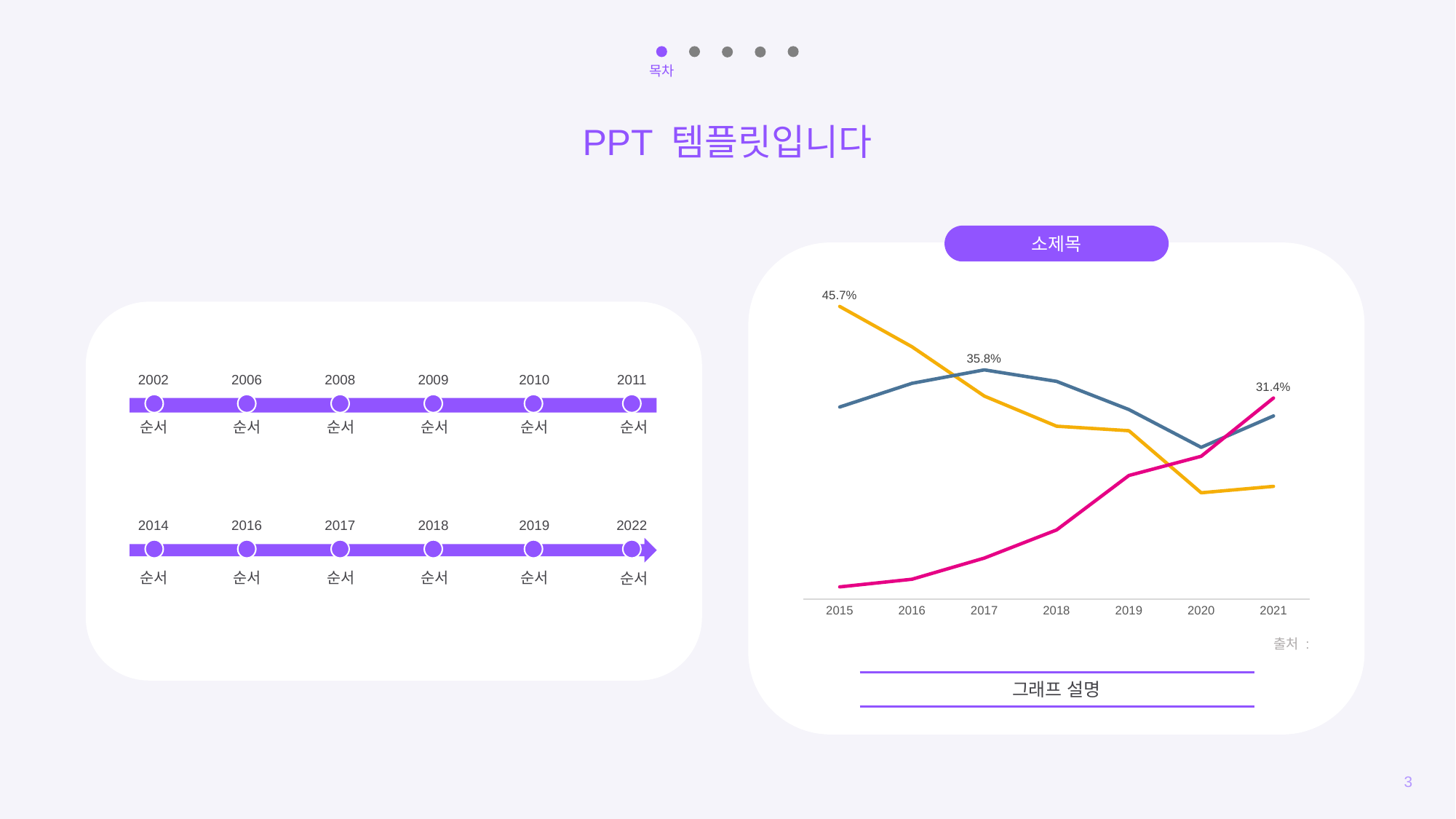

목차
PPT 템플릿입니다
소제목

### Chart

| Category | 카카오스토리 | 페이스북 | 인스타그램 |
|---|---|---|---|
| 2015 | 45.7 | 30.0 | 1.9 |
| 2016 | 39.4 | 33.7 | 3.1 |
| 2017 | 31.7 | 35.8 | 6.4 |
| 2018 | 27.0 | 34.0 | 10.8 |
| 2019 | 26.3 | 29.6 | 19.3 |
| 2020 | 16.6 | 23.7 | 22.3 |
| 2021 | 17.6 | 28.6 | 31.4 |
2002
2006
2008
2009
2010
2011

순서
순서
순서
순서
순서
순서
2014
2016
2017
2018
2019
2022

순서
순서
순서
순서
순서
순서
출처 :
그래프 설명
3